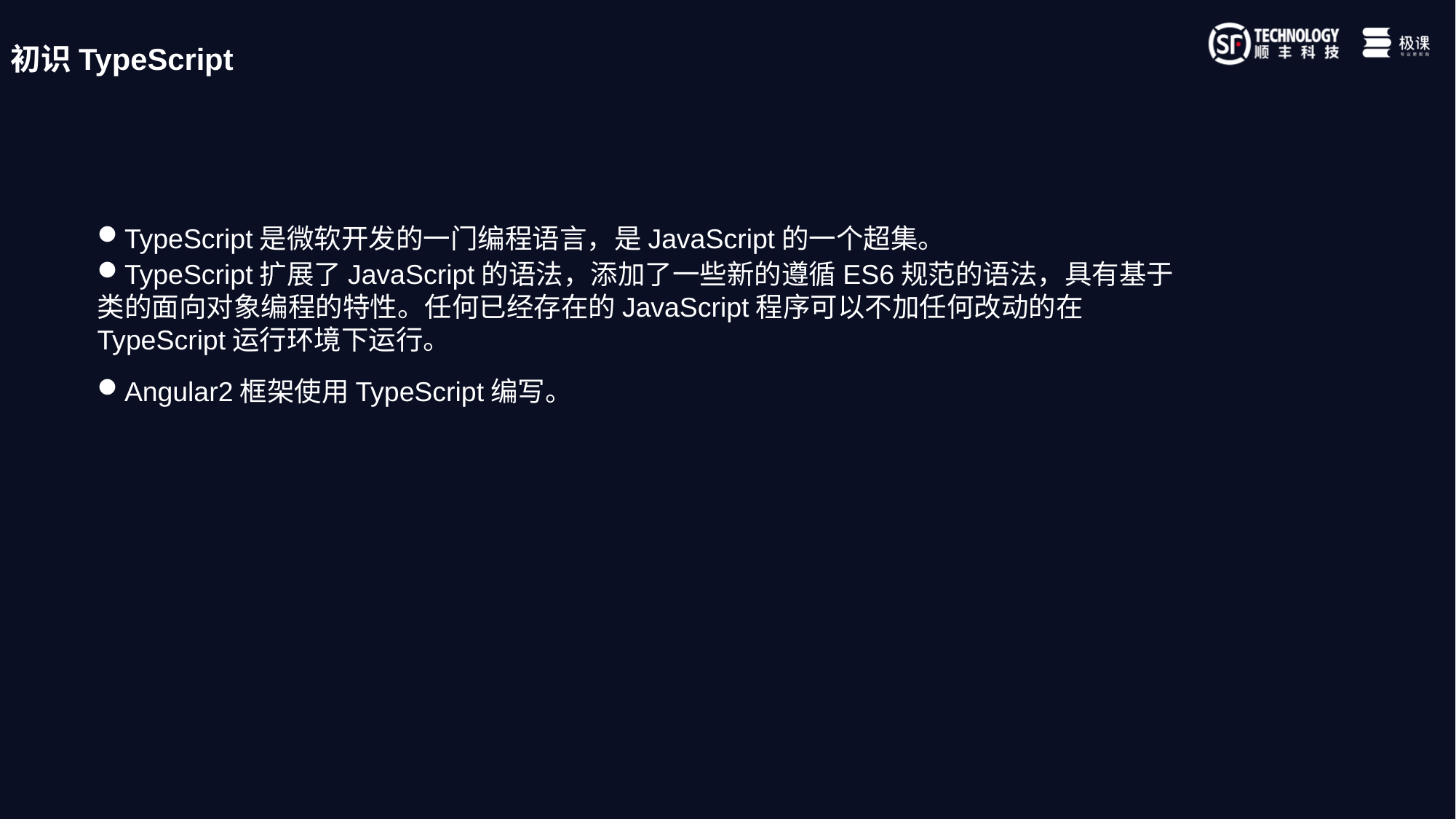

初识TypeScript
TypeScript是微软开发的一门编程语言，是JavaScript的一个超集。
TypeScript扩展了JavaScript的语法，添加了一些新的遵循ES6规范的语法，具有基于类的面向对象编程的特性。任何已经存在的JavaScript程序可以不加任何改动的在TypeScript运行环境下运行。
Angular2框架使用TypeScript编写。